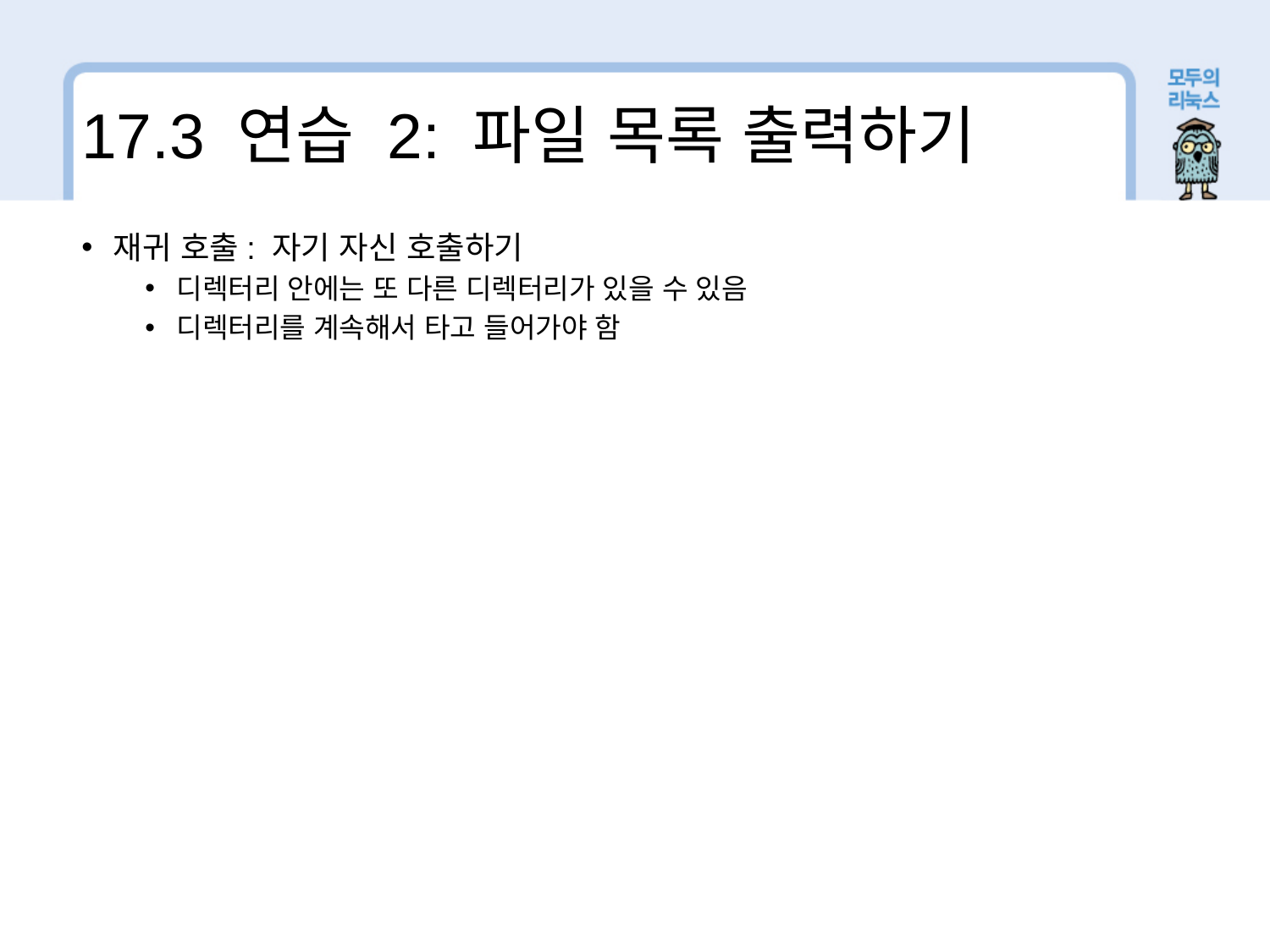

17.3 연습 2: 파일 목록 출력하기
재귀 호출: 자기 자신 호출하기
디렉터리 안에는 또 다른 디렉터리가 있을 수 있음
디렉터리를 계속해서 타고 들어가야 함